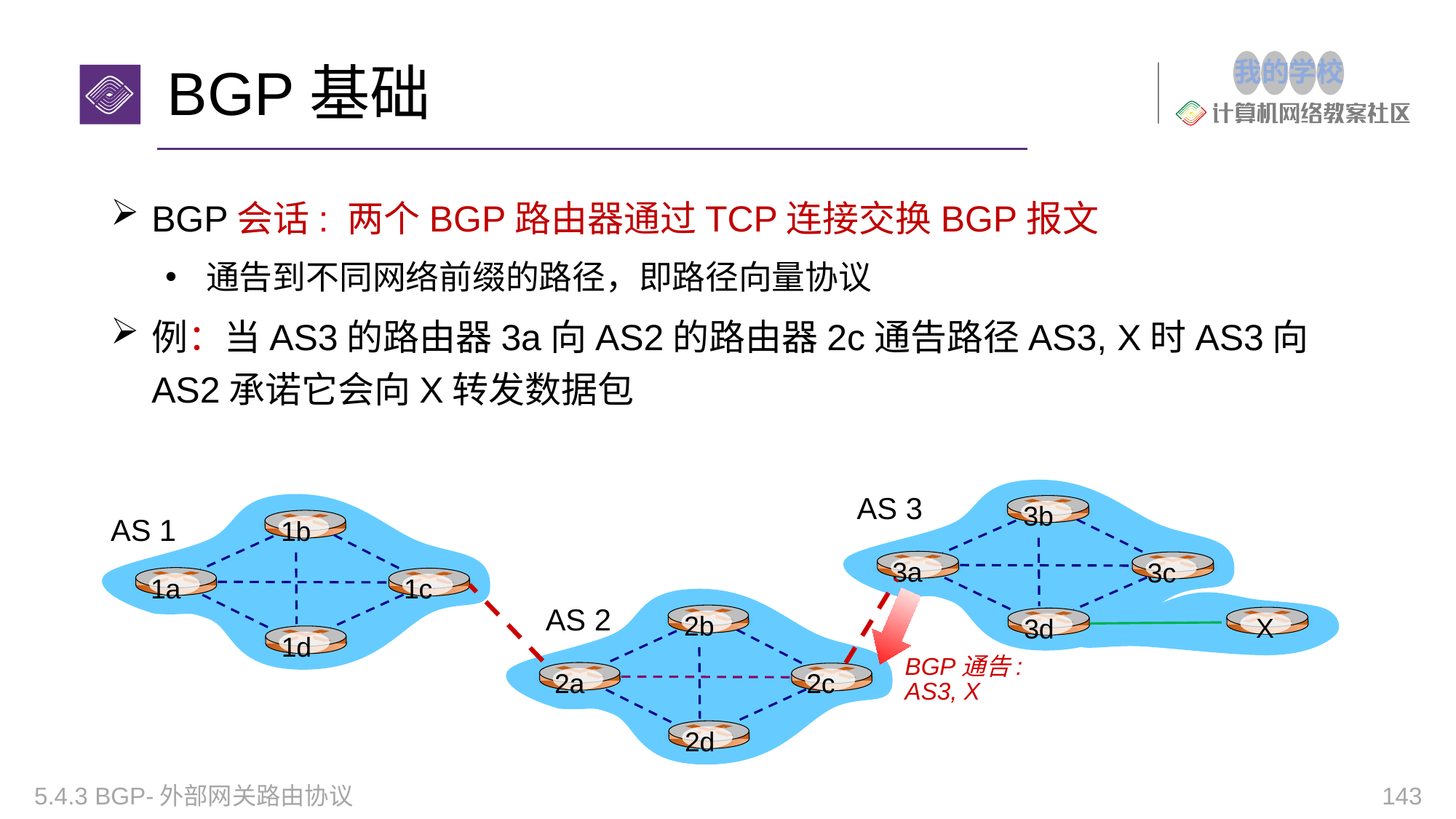

# BGP基础
BGP会话: 两个BGP路由器通过TCP连接交换BGP报文
通告到不同网络前缀的路径，即路径向量协议
例：当AS3的路由器3a向AS2的路由器2c通告路径AS3, X时AS3向AS2承诺它会向X转发数据包

AS 3
3b

3a

3c

3d

1b

1a

1c

1d

AS 1

2b

2a

2c

2d

BGP通告:
AS3, X

  X

AS 2
5.4.3 BGP-外部网关路由协议
143